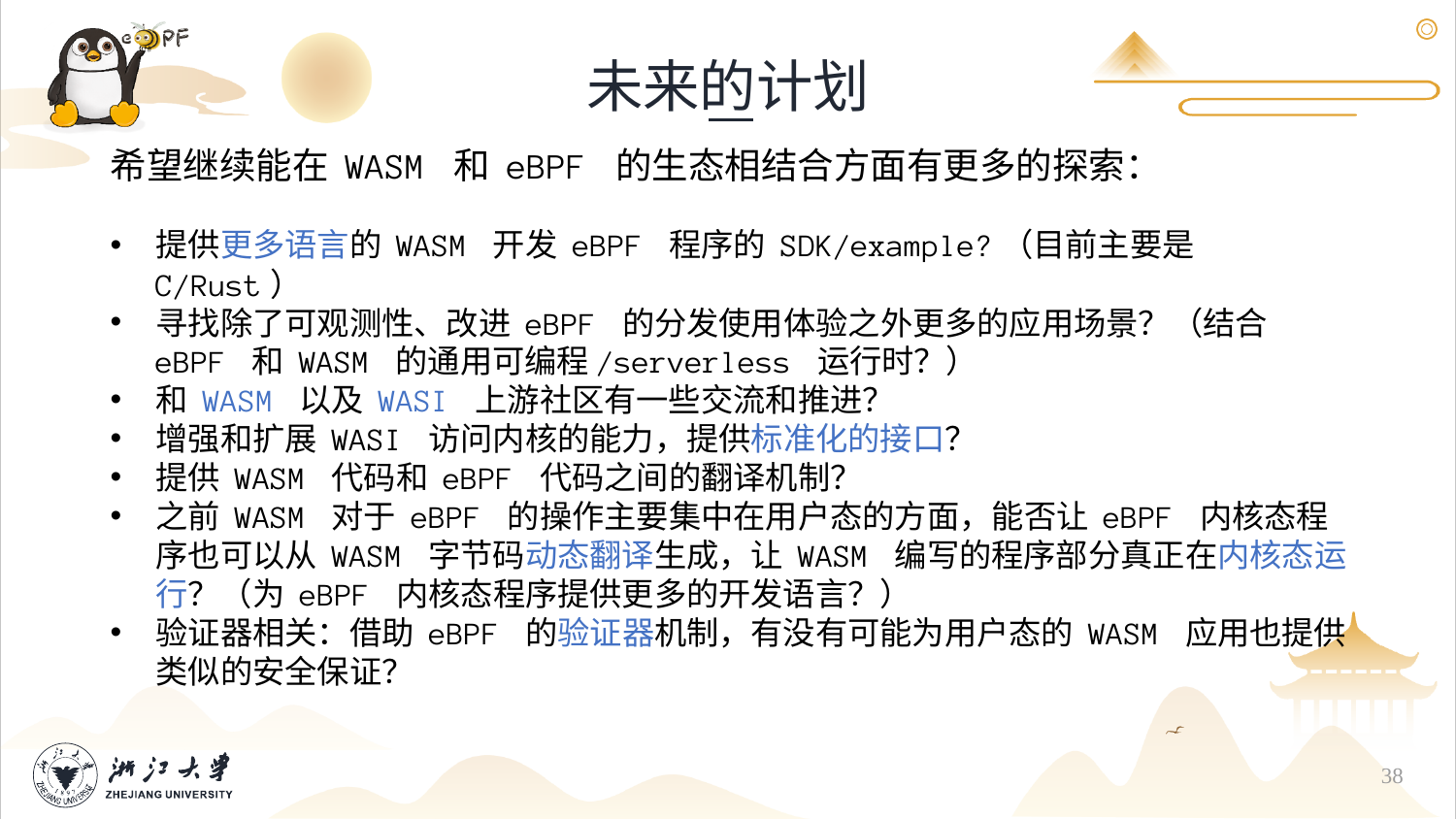

未来的计划
希望继续能在 WASM 和 eBPF 的生态相结合方面有更多的探索：

提供更多语言的 WASM 开发 eBPF 程序的 SDK/example?（目前主要是 C/Rust）
寻找除了可观测性、改进 eBPF 的分发使用体验之外更多的应用场景？（结合 eBPF 和 WASM 的通用可编程/serverless 运行时？）
和 WASM 以及 WASI 上游社区有一些交流和推进？
增强和扩展 WASI 访问内核的能力，提供标准化的接口？
提供 WASM 代码和 eBPF 代码之间的翻译机制？
之前 WASM 对于 eBPF 的操作主要集中在用户态的方面，能否让 eBPF 内核态程序也可以从 WASM 字节码动态翻译生成，让 WASM 编写的程序部分真正在内核态运行？（为 eBPF 内核态程序提供更多的开发语言？）
验证器相关：借助 eBPF 的验证器机制，有没有可能为用户态的 WASM 应用也提供类似的安全保证？

38